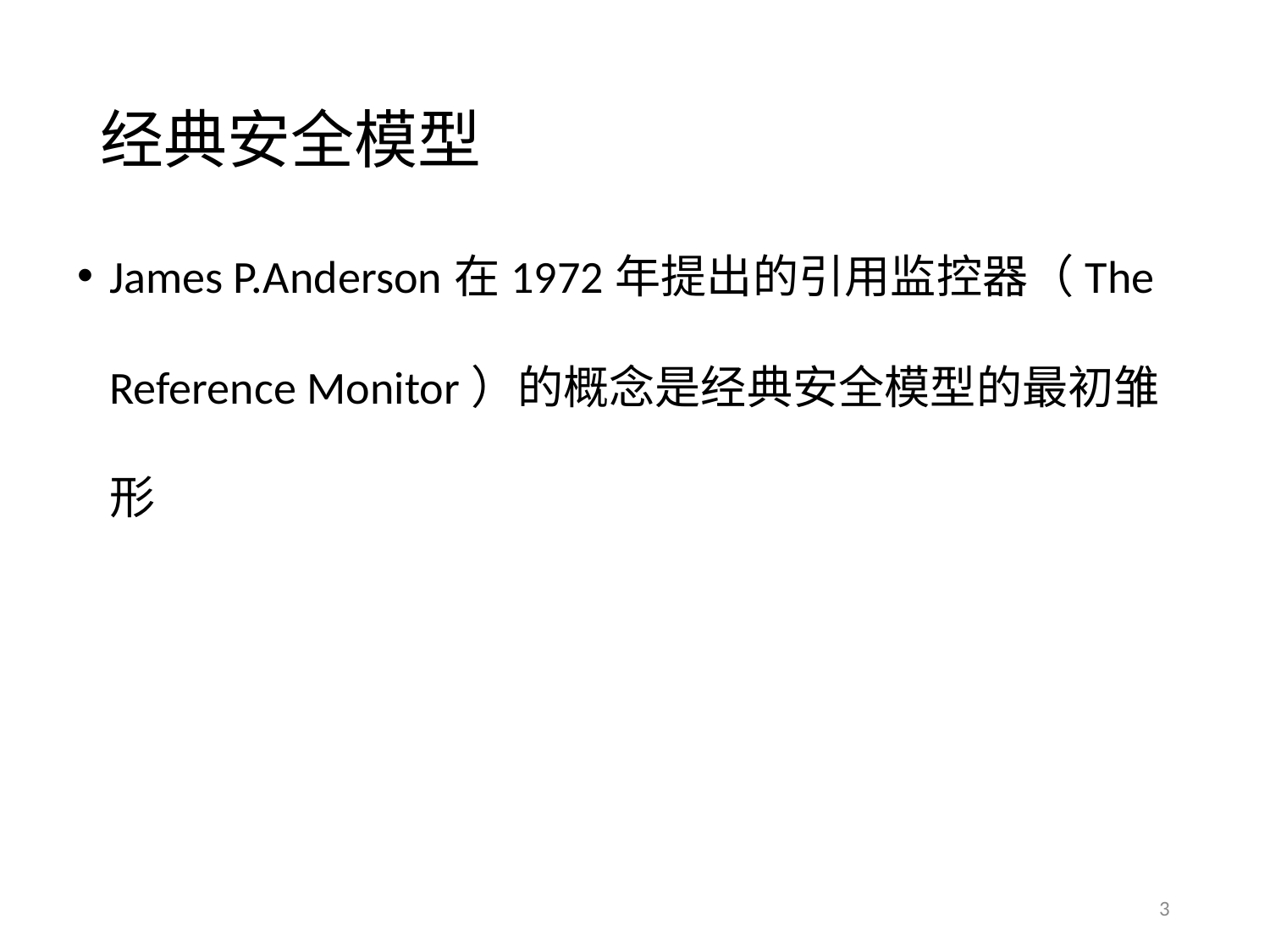

# 经典安全模型
James P.Anderson在1972年提出的引用监控器（The Reference Monitor）的概念是经典安全模型的最初雏形
3